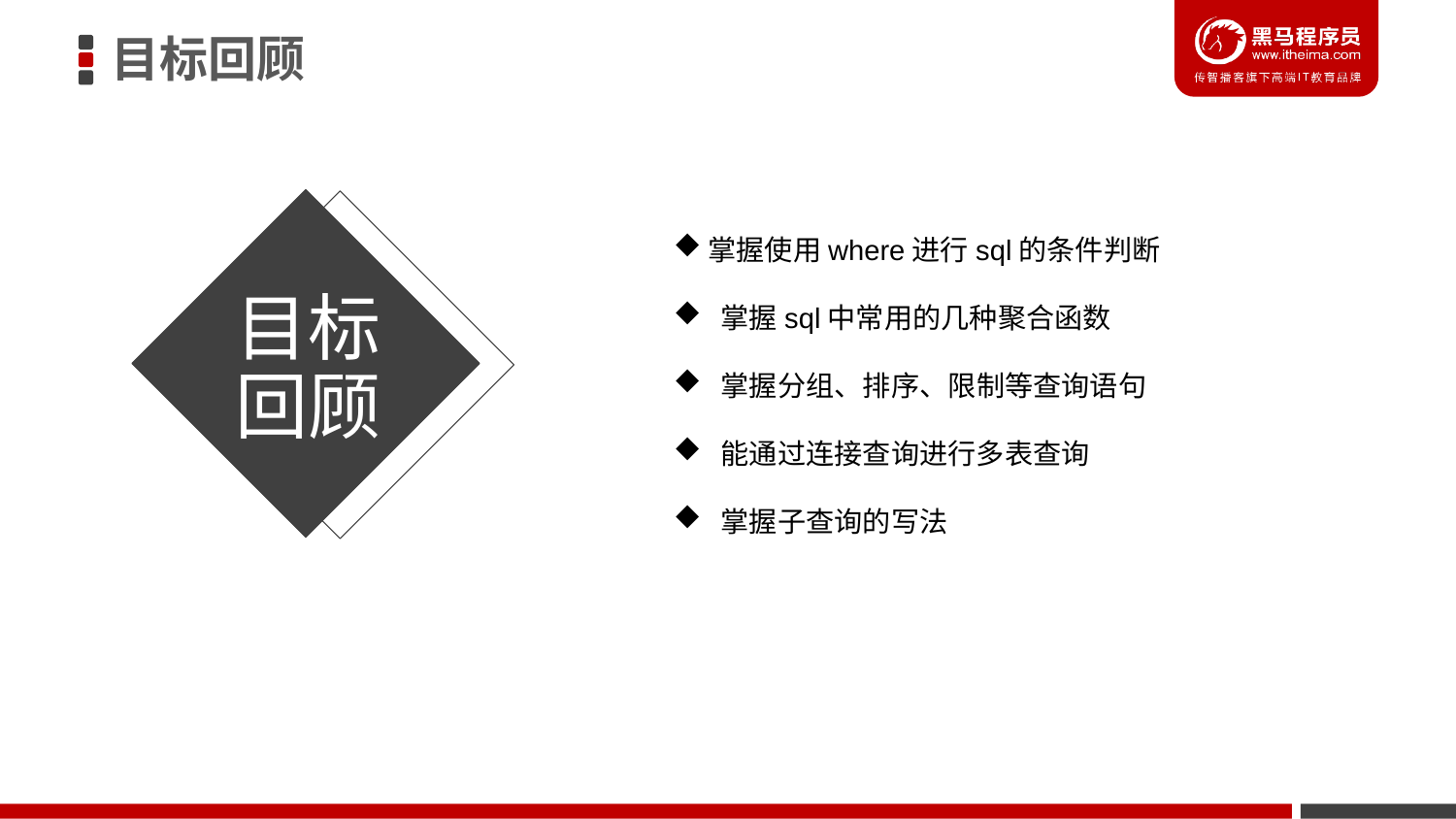

目标回顾
掌握使用where进行sql的条件判断
 掌握sql中常用的几种聚合函数
 掌握分组、排序、限制等查询语句
 能通过连接查询进行多表查询
 掌握子查询的写法

目标
回顾